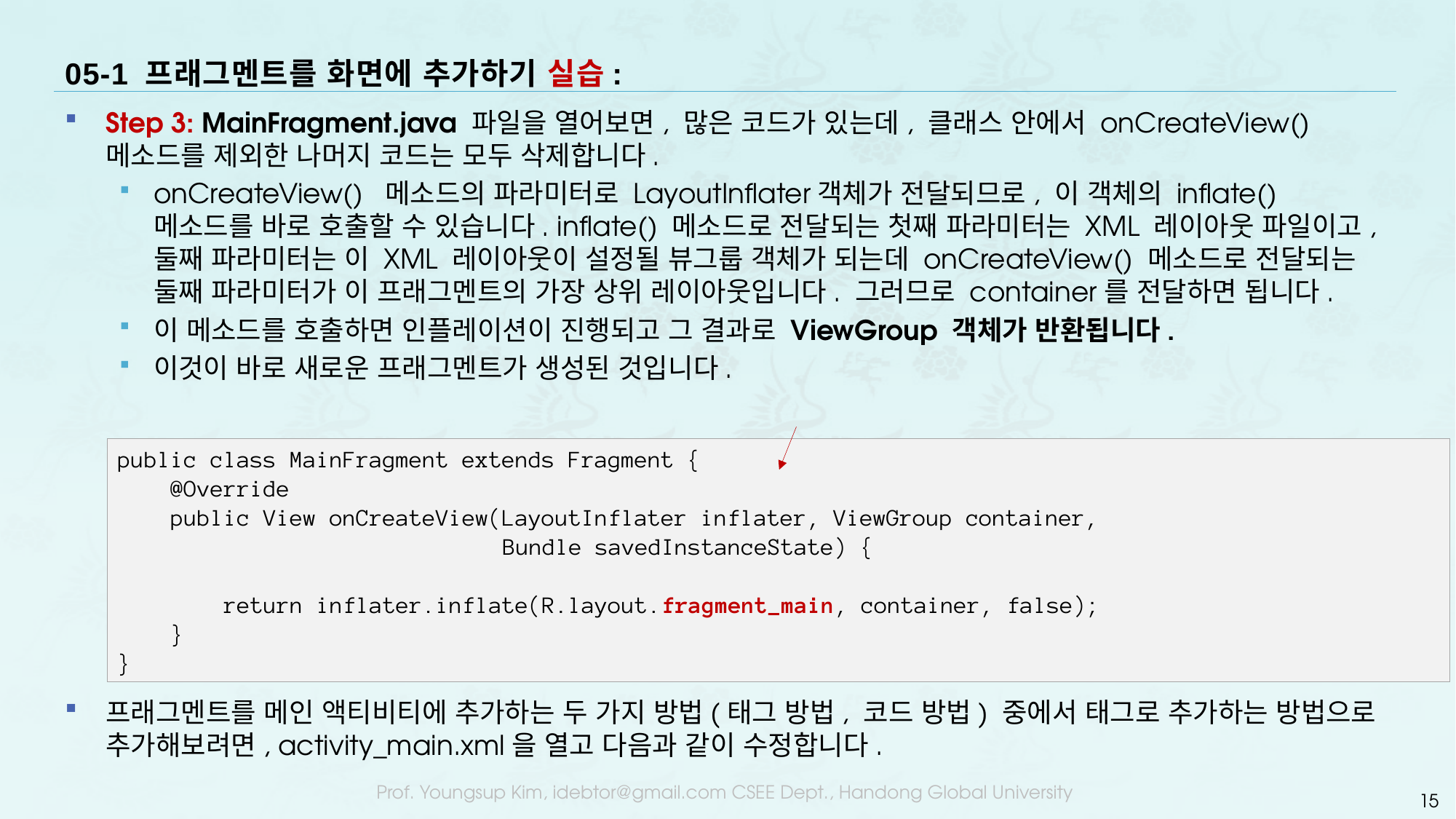

# 05-1 프래그멘트를 화면에 추가하기 실습:
Step 3: MainFragment.java 파일을 열어보면, 많은 코드가 있는데, 클래스 안에서 onCreateView() 메소드를 제외한 나머지 코드는 모두 삭제합니다.
onCreateView()  메소드의 파라미터로 LayoutInflater객체가 전달되므로, 이 객체의 inflate() 메소드를 바로 호출할 수 있습니다. inflate() 메소드로 전달되는 첫째 파라미터는 XML 레이아웃 파일이고, 둘째 파라미터는 이 XML 레이아웃이 설정될 뷰그룹 객체가 되는데 onCreateView() 메소드로 전달되는  둘째 파라미터가 이 프래그멘트의 가장 상위 레이아웃입니다. 그러므로 container를 전달하면 됩니다.
이 메소드를 호출하면 인플레이션이 진행되고 그 결과로 ViewGroup 객체가 반환됩니다.
이것이 바로 새로운 프래그멘트가 생성된 것입니다.

프래그멘트를 메인 액티비티에 추가하는 두 가지 방법(태그 방법, 코드 방법) 중에서 태그로 추가하는 방법으로 추가해보려면, activity_main.xml을 열고 다음과 같이 수정합니다.
public class MainFragment extends Fragment {
    @Override
    public View onCreateView(LayoutInflater inflater, ViewGroup container,
                             Bundle savedInstanceState) {

        return inflater.inflate(R.layout.fragment_main, container, false);
    }
}
15